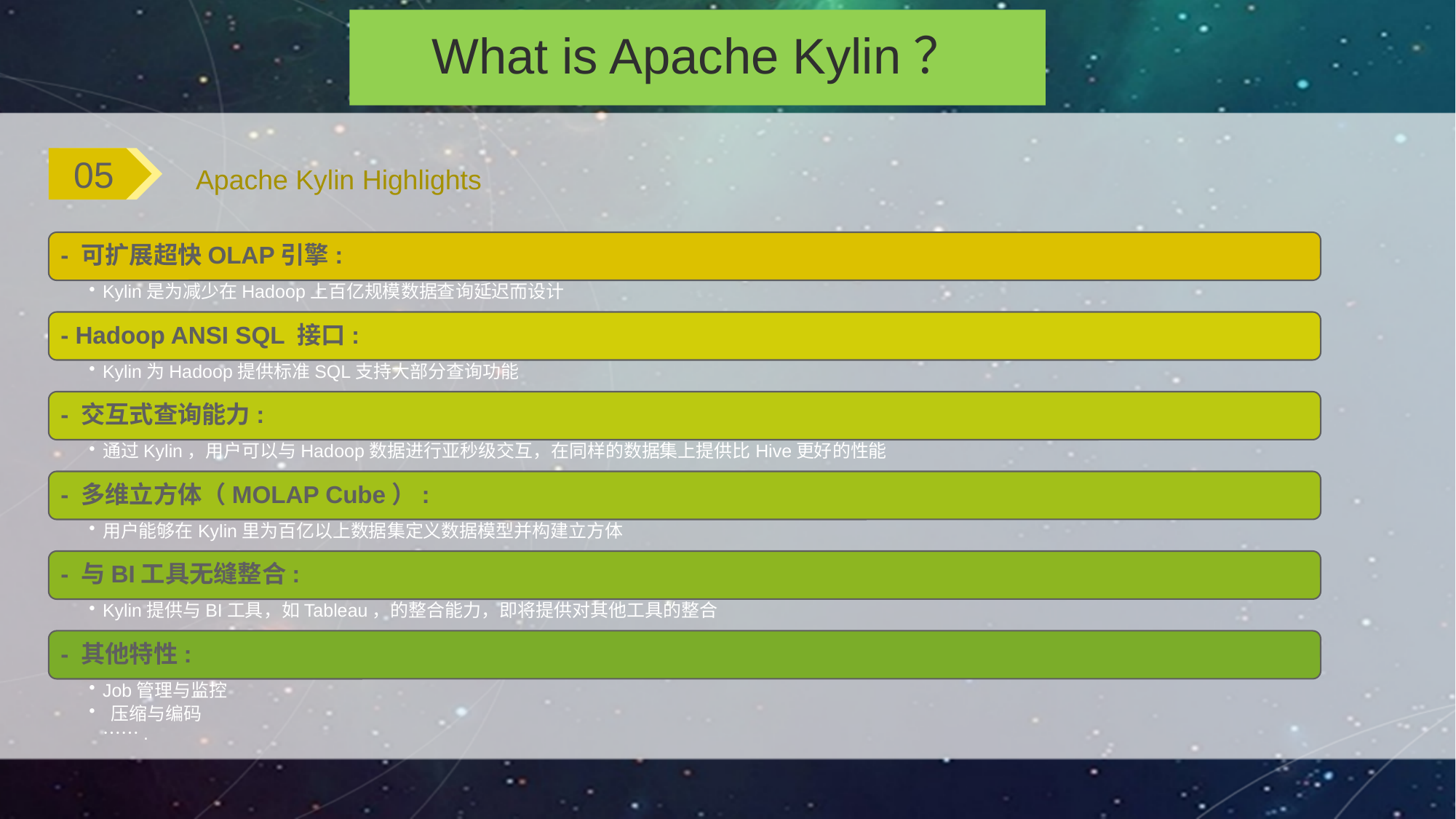

What is Apache Kylin？
Apache Kylin Highlights
05

- 可扩展超快OLAP引擎:
Kylin是为减少在Hadoop上百亿规模数据查询延迟而设计
- Hadoop ANSI SQL 接口:
Kylin为Hadoop提供标准SQL支持大部分查询功能
- 交互式查询能力:
通过Kylin，用户可以与Hadoop数据进行亚秒级交互，在同样的数据集上提供比Hive更好的性能
- 多维立方体（MOLAP Cube）:
用户能够在Kylin里为百亿以上数据集定义数据模型并构建立方体
- 与BI工具无缝整合:
Kylin提供与BI工具，如Tableau，的整合能力，即将提供对其他工具的整合
- 其他特性:
Job管理与监控
 压缩与编码
…….